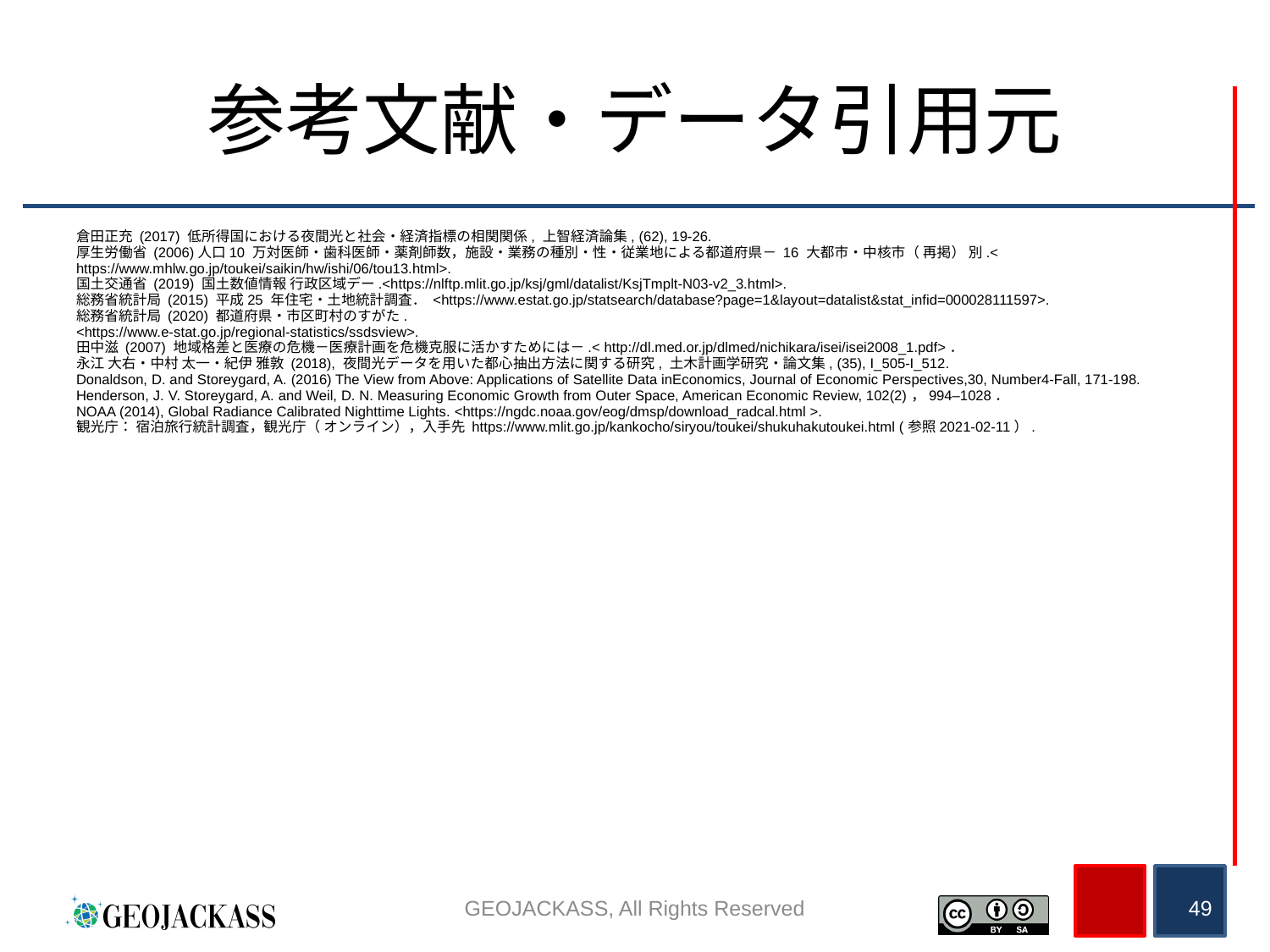

# 参考文献・データ引用元
倉田正充 (2017) 低所得国における夜間光と社会・経済指標の相関関係, 上智経済論集, (62), 19-26.
厚生労働省 (2006)人口10 万対医師・歯科医師・薬剤師数，施設・業務の種別・性・従業地による都道府県－ 16 大都市・中核市（ 再掲） 別.<
https://www.mhlw.go.jp/toukei/saikin/hw/ishi/06/tou13.html>.
国土交通省 (2019) 国土数値情報 行政区域デー.<https://nlftp.mlit.go.jp/ksj/gml/datalist/KsjTmplt-N03-v2_3.html>.
総務省統計局 (2015) 平成25 年住宅・土地統計調査． <https://www.estat.go.jp/statsearch/database?page=1&layout=datalist&stat_infid=000028111597>.
総務省統計局 (2020) 都道府県・市区町村のすがた.
<https://www.e-stat.go.jp/regional-statistics/ssdsview>.
田中滋 (2007) 地域格差と医療の危機－医療計画を危機克服に活かすためには－.< http://dl.med.or.jp/dlmed/nichikara/isei/isei2008_1.pdf>．
永江 大右・中村 太一・紀伊 雅敦 (2018), 夜間光データを用いた都心抽出方法に関する研究, 土木計画学研究・論文集, (35), I_505-I_512.
Donaldson, D. and Storeygard, A. (2016) The View from Above: Applications of Satellite Data inEconomics, Journal of Economic Perspectives,30, Number4-Fall, 171-198.
Henderson, J. V. Storeygard, A. and Weil, D. N. Measuring Economic Growth from Outer Space, American Economic Review, 102(2)，994–1028．
NOAA (2014), Global Radiance Calibrated Nighttime Lights. <https://ngdc.noaa.gov/eog/dmsp/download_radcal.html >.
観光庁： 宿泊旅行統計調査，観光庁（ オンライン），入手先 https://www.mlit.go.jp/kankocho/siryou/toukei/shukuhakutoukei.html (参照2021-02-11）.
GEOJACKASS, All Rights Reserved